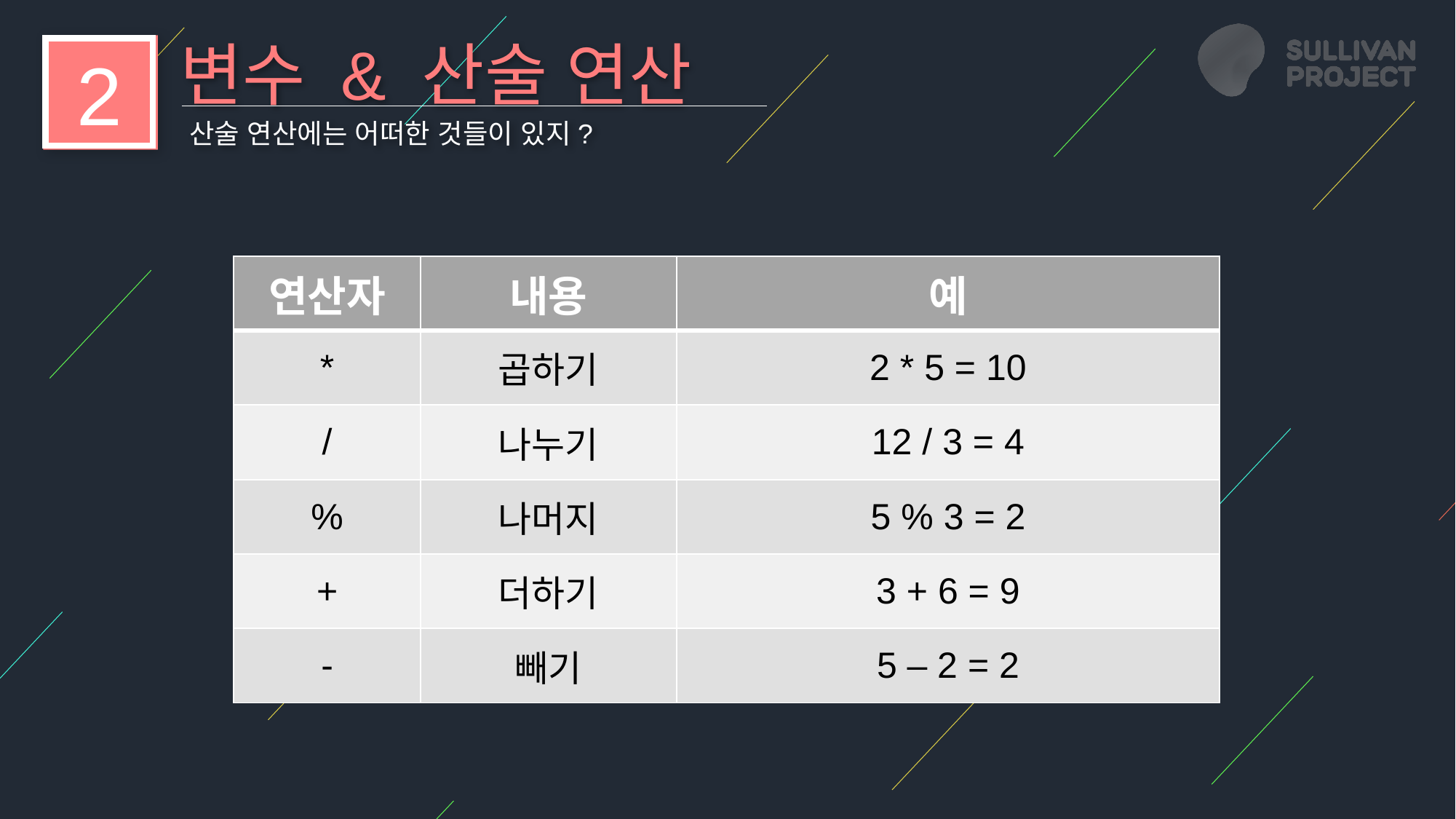

변수 & 산술 연산

2
산술 연산에는 어떠한 것들이 있지?
| 연산자 | 내용 | 예 |
| --- | --- | --- |
| \* | 곱하기 | 2 \* 5 = 10 |
| / | 나누기 | 12 / 3 = 4 |
| % | 나머지 | 5 % 3 = 2 |
| + | 더하기 | 3 + 6 = 9 |
| - | 빼기 | 5 – 2 = 2 |